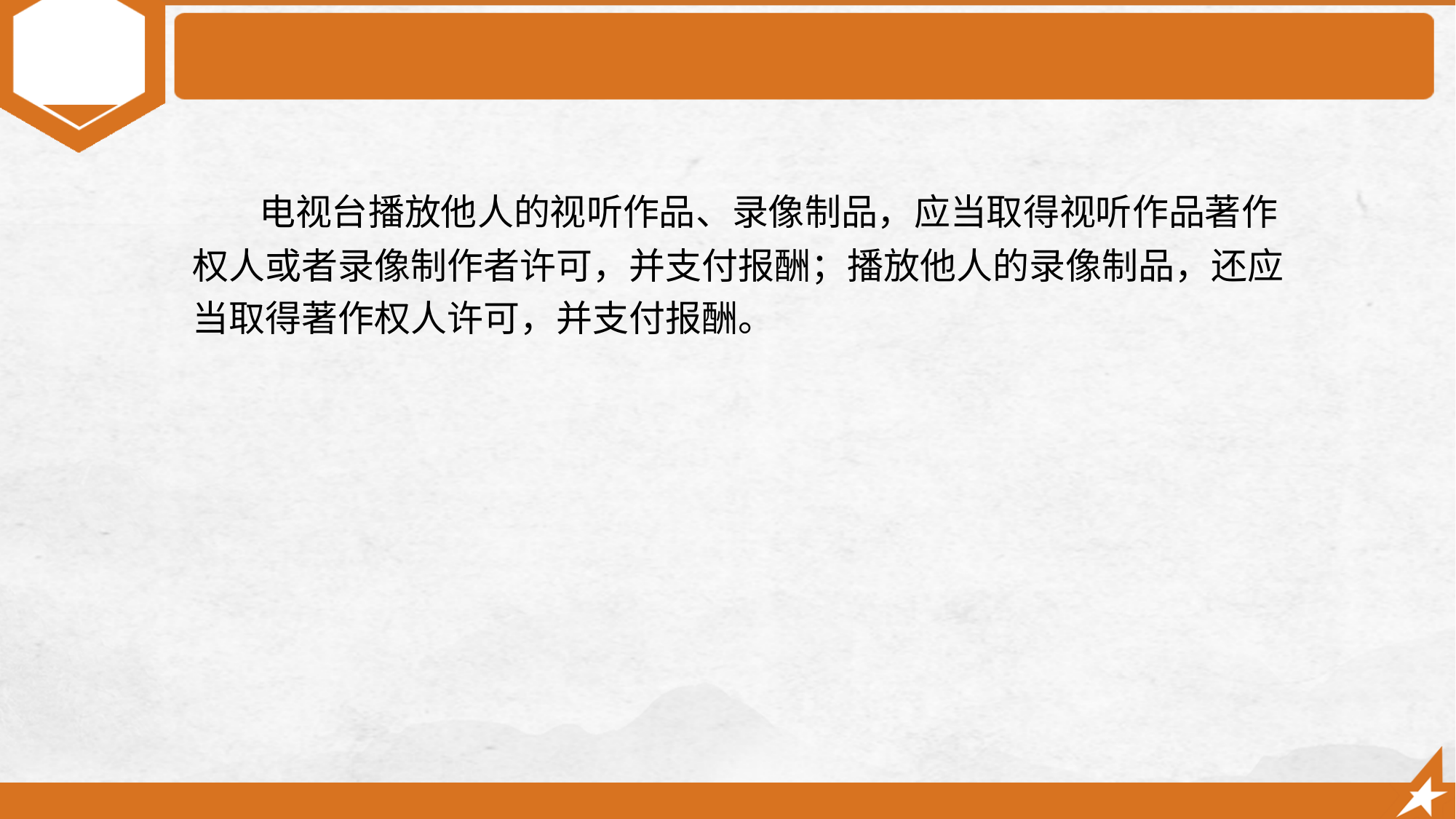

电视台播放他人的视听作品、录像制品，应当取得视听作品著作权人或者录像制作者许可，并支付报酬；播放他人的录像制品，还应当取得著作权人许可，并支付报酬。